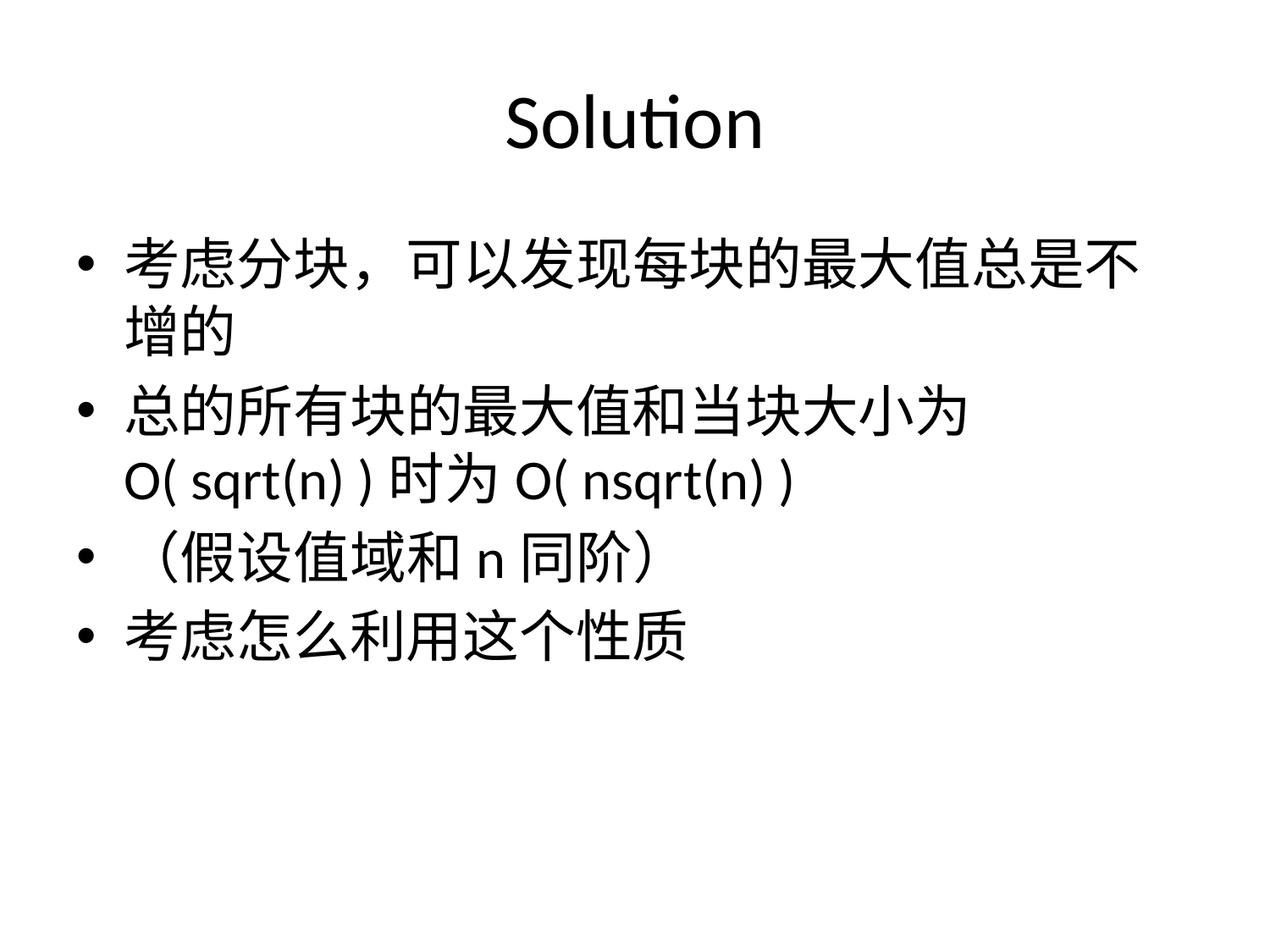

# Solution
考虑分块，可以发现每块的最大值总是不增的
总的所有块的最大值和当块大小为O( sqrt(n) )时为O( nsqrt(n) )
（假设值域和n同阶）
考虑怎么利用这个性质